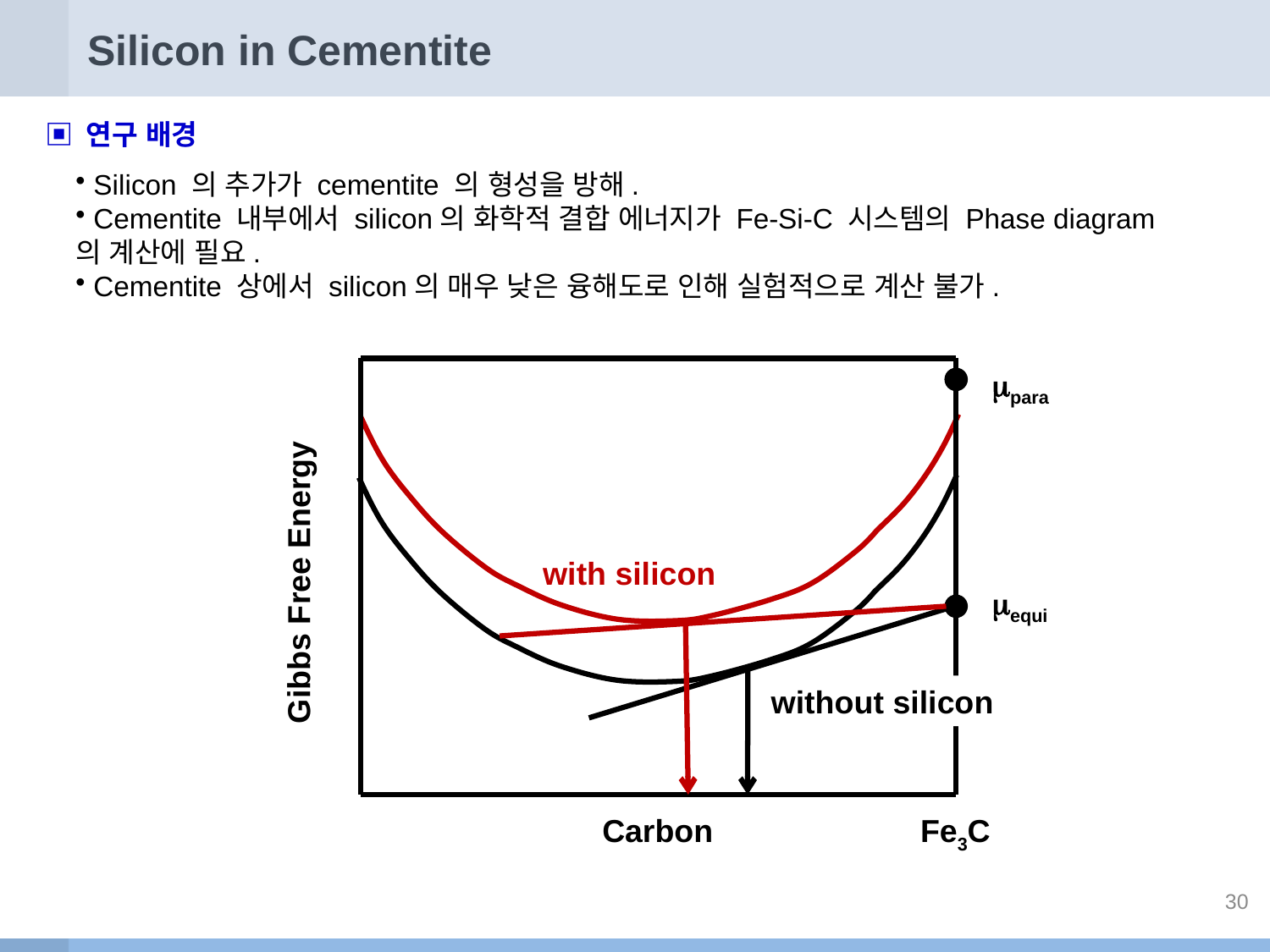

# Silicon in Cementite
▣ 연구 배경
 Silicon 의 추가가 cementite 의 형성을 방해.
 Cementite 내부에서 silicon의 화학적 결합 에너지가 Fe-Si-C 시스템의 Phase diagram 의 계산에 필요.
 Cementite 상에서 silicon의 매우 낮은 융해도로 인해 실험적으로 계산 불가.
μpara

with silicon
Gibbs Free Energy
μequi

without silicon
Carbon
Fe3C
30